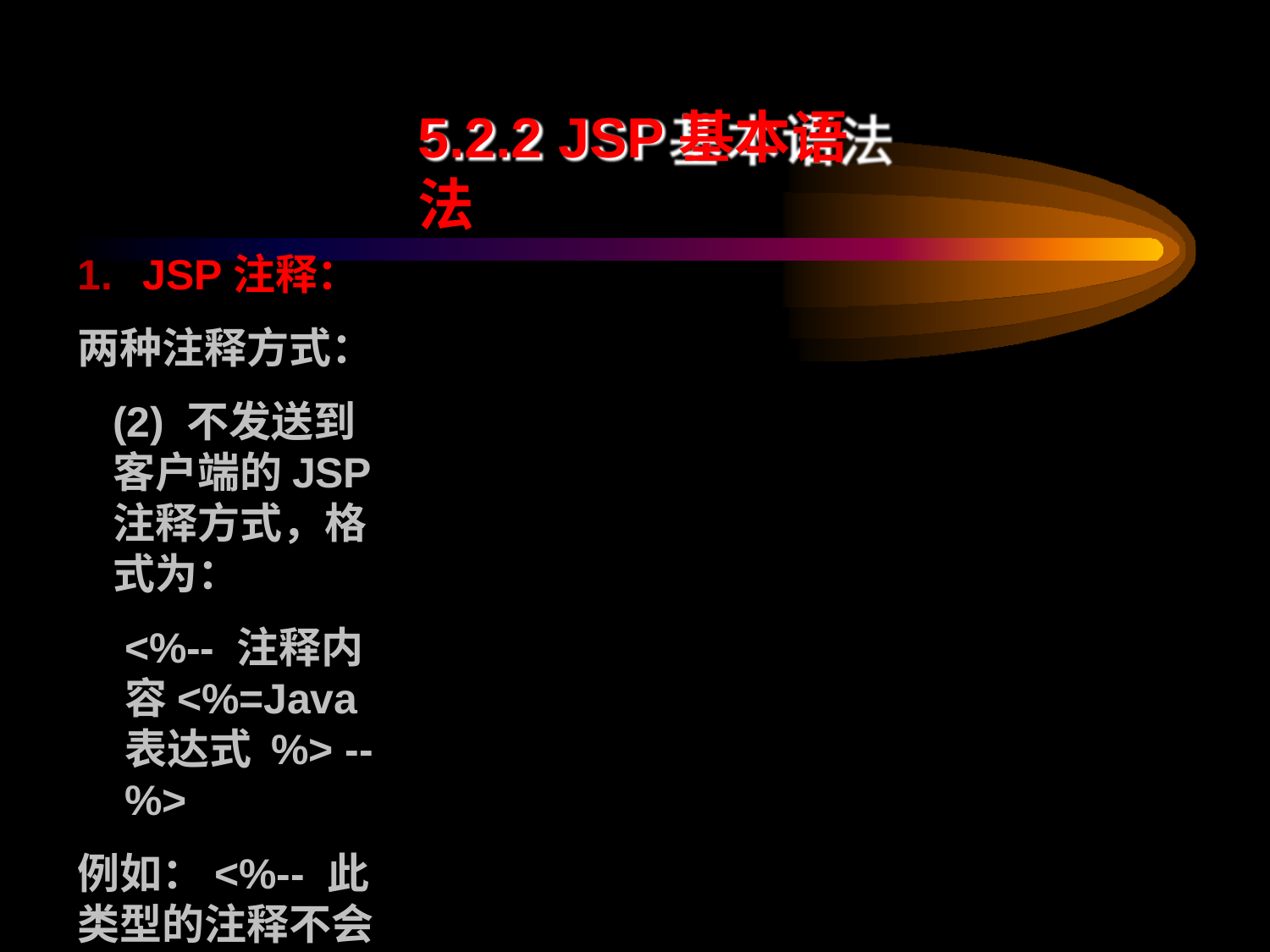

# 5.2.2 JSP基本语法

1.	JSP注释： 两种注释方式：
(2) 不发送到客户端的JSP注释方式，格式为：
<%-- 注释内容<%=Java表达式 %> --%>
例如：<%-- 此类型的注释不会发送到客户端 %>
注意：在Java代码中的Java注释方式依然有效。